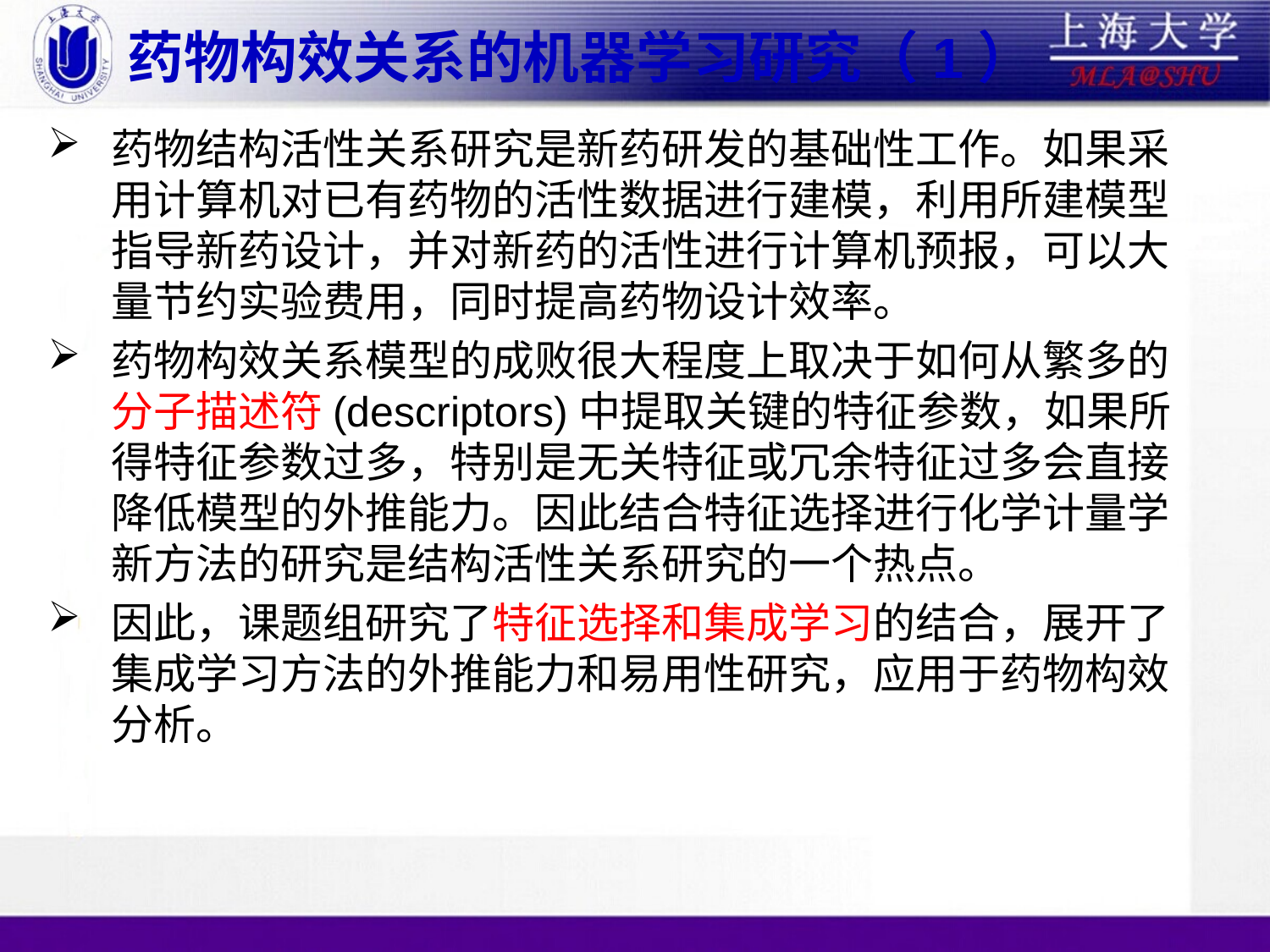

# 药物构效关系的机器学习研究（1）
药物结构活性关系研究是新药研发的基础性工作。如果采用计算机对已有药物的活性数据进行建模，利用所建模型指导新药设计，并对新药的活性进行计算机预报，可以大量节约实验费用，同时提高药物设计效率。
药物构效关系模型的成败很大程度上取决于如何从繁多的分子描述符(descriptors)中提取关键的特征参数，如果所得特征参数过多，特别是无关特征或冗余特征过多会直接降低模型的外推能力。因此结合特征选择进行化学计量学新方法的研究是结构活性关系研究的一个热点。
因此，课题组研究了特征选择和集成学习的结合，展开了集成学习方法的外推能力和易用性研究，应用于药物构效分析。